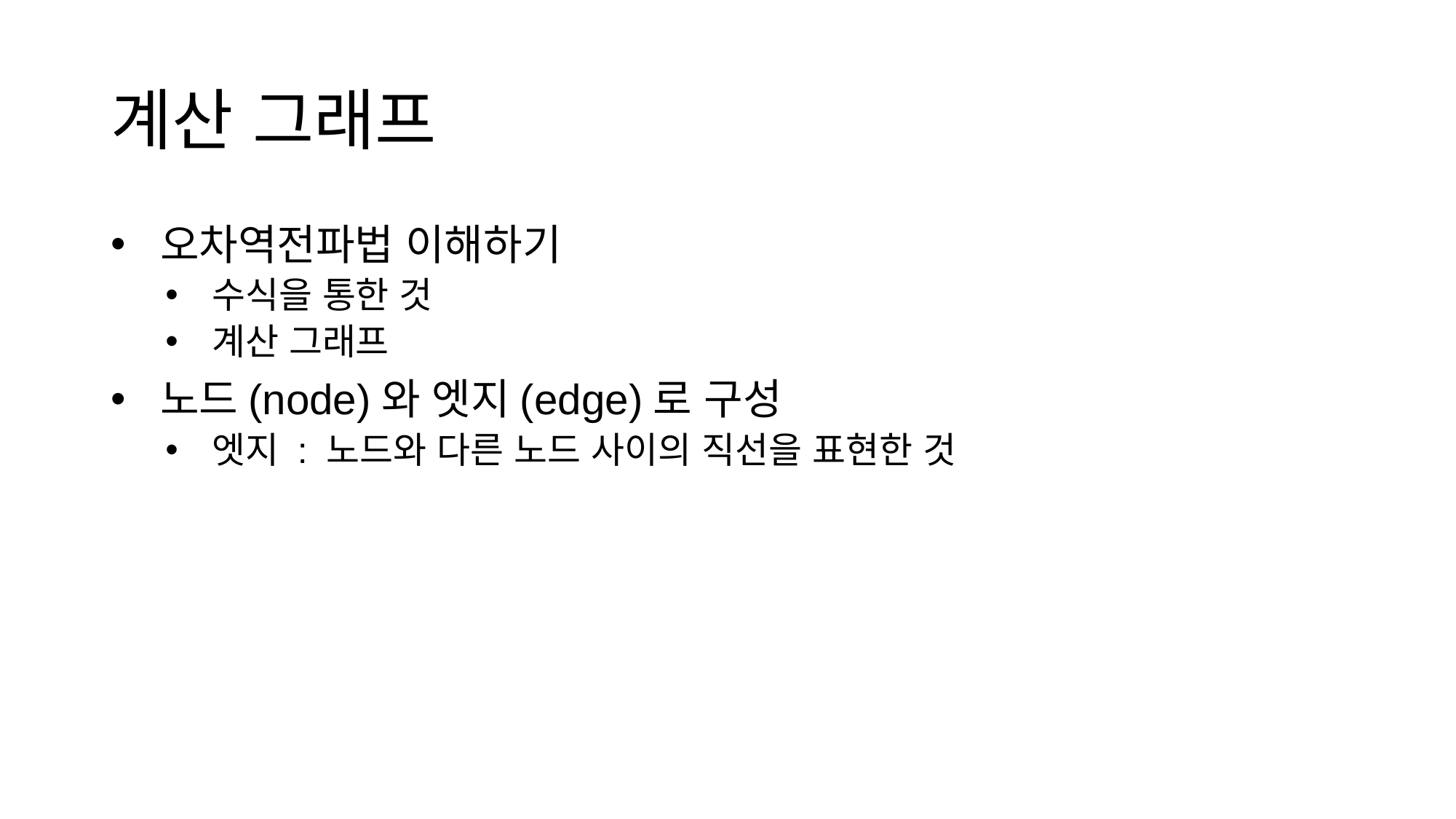

# 계산 그래프
 오차역전파법 이해하기
 수식을 통한 것
 계산 그래프
 노드(node)와 엣지(edge)로 구성
 엣지 : 노드와 다른 노드 사이의 직선을 표현한 것